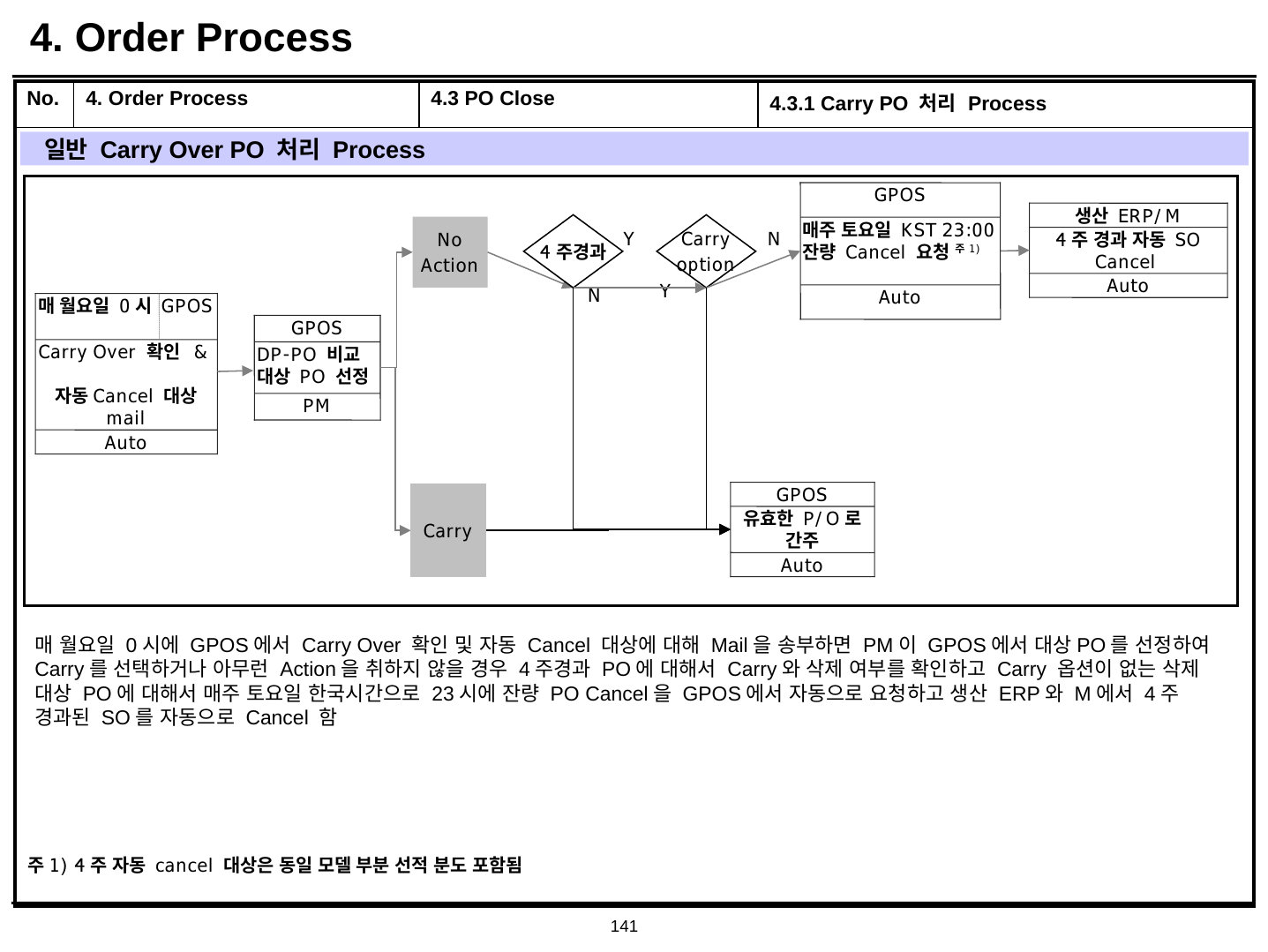

# 4. Order Process
| No. | 4. Order Process | 4.3 PO Close | 4.3.1 Carry PO 처리 Process |
| --- | --- | --- | --- |
|  |  |  |  |
일반 Carry Over PO 처리 Process

GPOS

매주 토요일 KST 23:00 잔량 Cancel 요청 주1)

Auto

생산 ERP/M

4주경과
Carry
option
No
Action
Y
N
4주 경과 자동 SO Cancel

Y
Auto

N
매 월요일 0시

GPOS

Carry Over 확인  &                              자동Cancel 대상 mail

Auto

GPOS

DP-PO 비교
대상 PO 선정

PM

GPOS

Carry
유효한 P/O로 간주

Auto

매 월요일 0시에 GPOS에서 Carry Over 확인 및 자동 Cancel 대상에 대해 Mail을 송부하면 PM이 GPOS에서 대상PO를 선정하여 Carry를 선택하거나 아무런 Action을 취하지 않을 경우 4주경과 PO에 대해서 Carry와 삭제 여부를 확인하고 Carry 옵션이 없는 삭제 대상 PO에 대해서 매주 토요일 한국시간으로 23시에 잔량 PO Cancel을 GPOS에서 자동으로 요청하고 생산 ERP와 M에서 4주 경과된 SO를 자동으로 Cancel 함
주1) 4주 자동 cancel 대상은 동일 모델 부분 선적 분도 포함됨
141